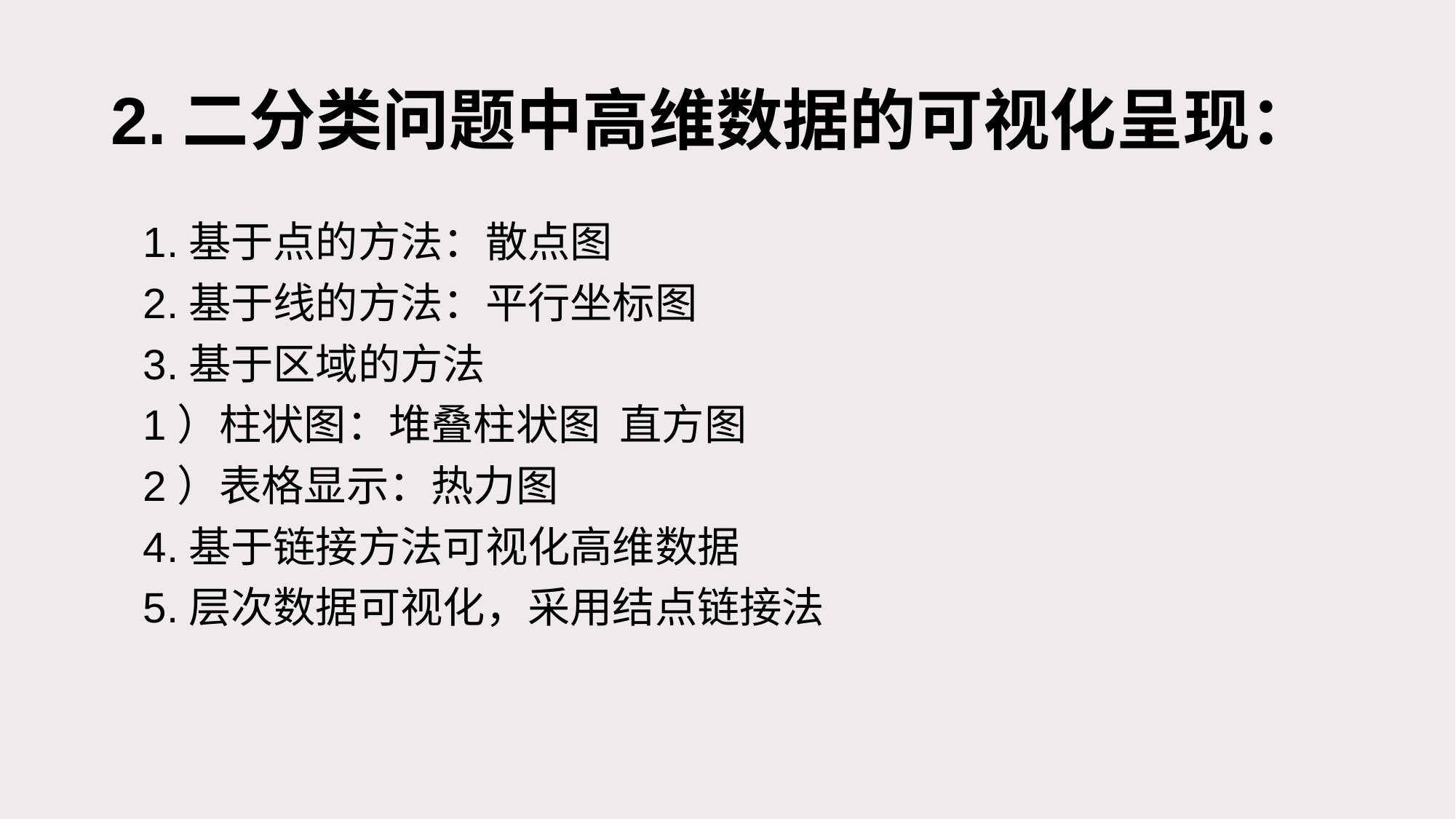

# 2.二分类问题中高维数据的可视化呈现：
1.基于点的方法：散点图
2.基于线的方法：平行坐标图
3.基于区域的方法
1）柱状图：堆叠柱状图  直方图
2）表格显示：热力图
4.基于链接方法可视化高维数据
5.层次数据可视化，采用结点链接法